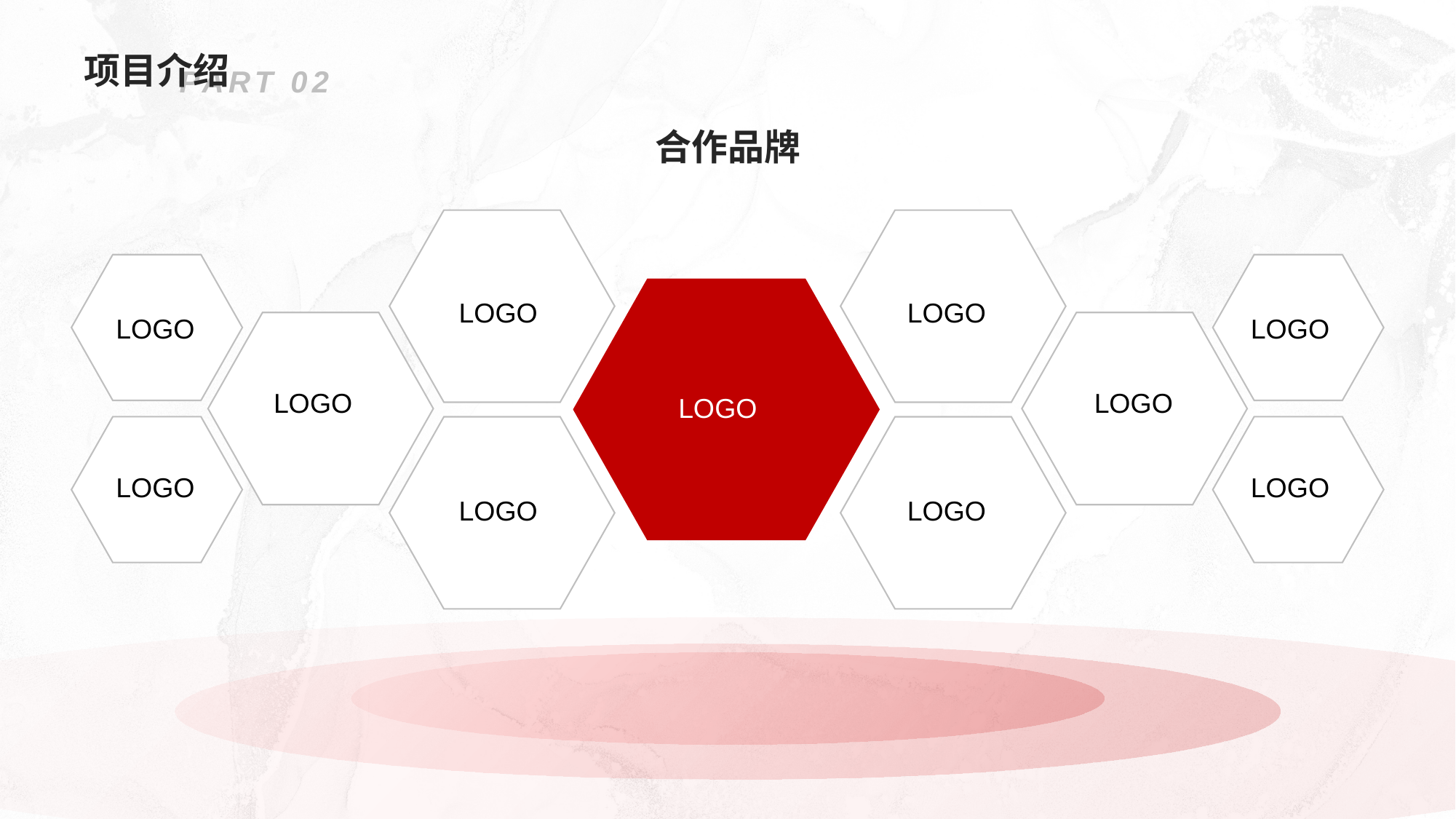

项目介绍
PART 02
合作品牌

LOGO
LOGO
LOGO
LOGO

LOGO
LOGO
LOGO

LOGO
LOGO
LOGO
LOGO